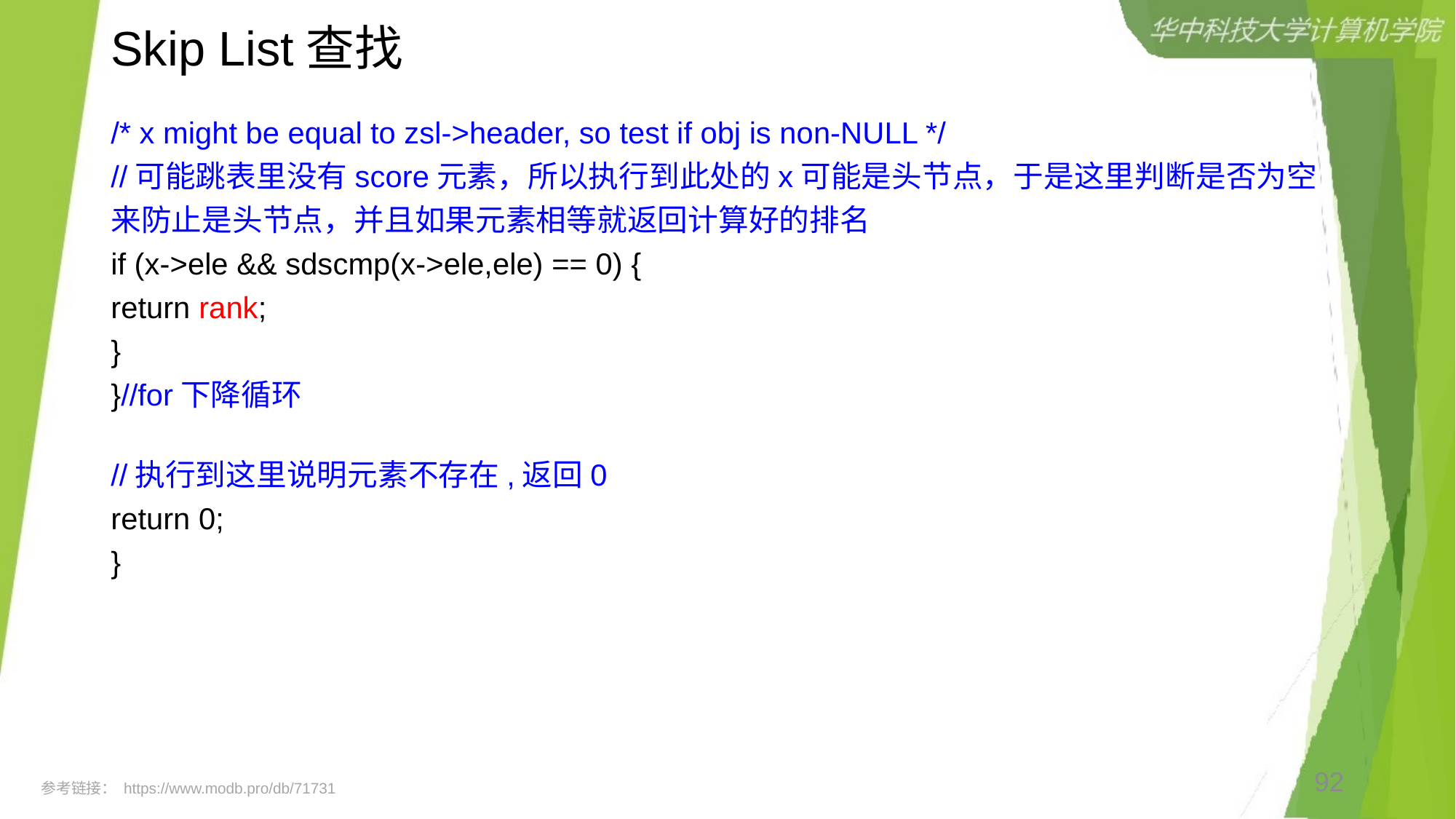

# Skip List查找
/* x might be equal to zsl->header, so test if obj is non-NULL */
//可能跳表里没有score元素，所以执行到此处的x可能是头节点，于是这里判断是否为空来防止是头节点，并且如果元素相等就返回计算好的排名
if (x->ele && sdscmp(x->ele,ele) == 0) {
return rank;
}
}//for下降循环
//执行到这里说明元素不存在,返回0
return 0;
}
92
参考链接： https://www.modb.pro/db/71731